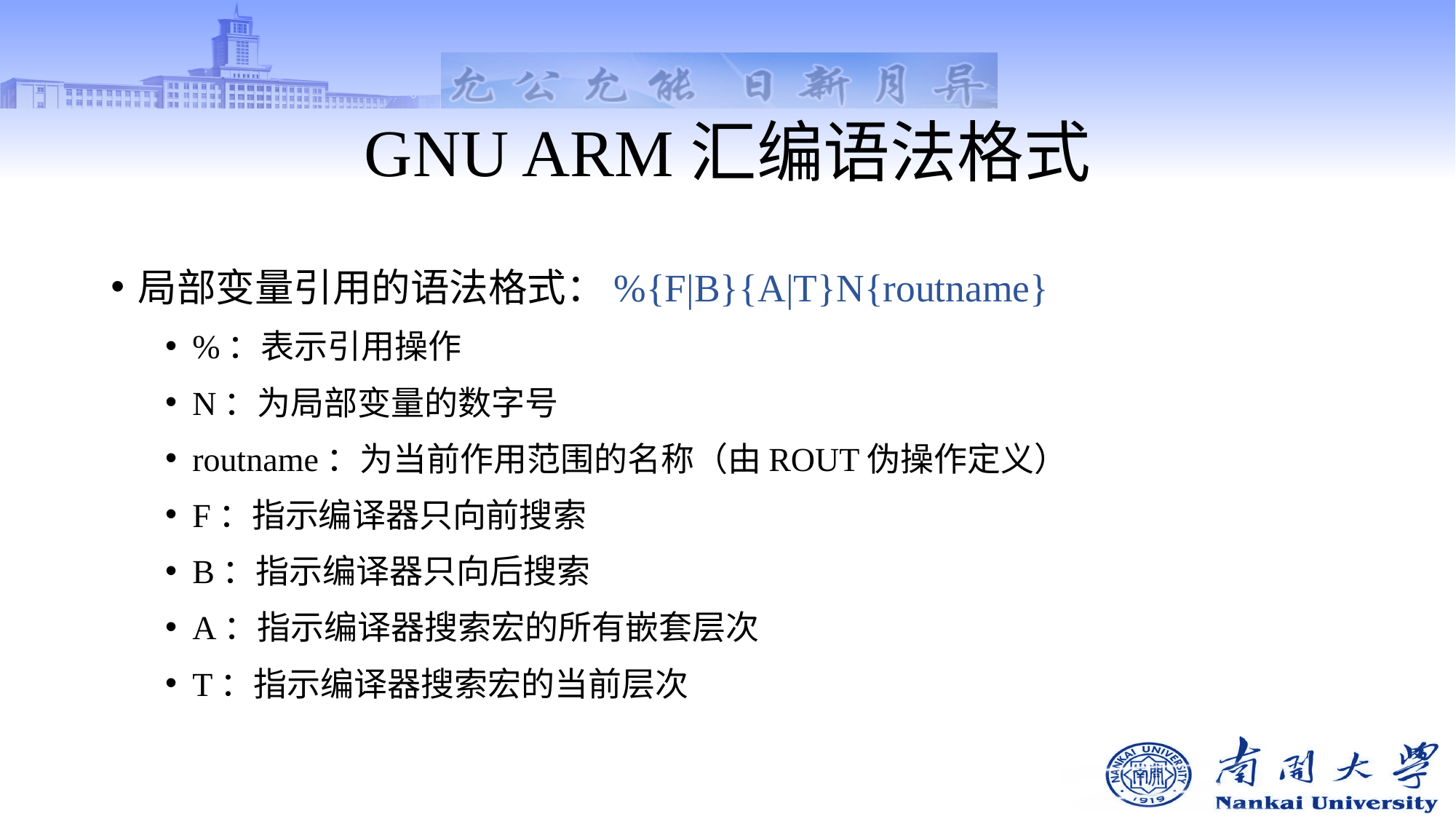

# GNU ARM汇编语法格式
局部变量引用的语法格式：%{F|B}{A|T}N{routname}
%：表示引用操作
N：为局部变量的数字号
routname：为当前作用范围的名称（由ROUT伪操作定义）
F：指示编译器只向前搜索
B：指示编译器只向后搜索
A：指示编译器搜索宏的所有嵌套层次
T：指示编译器搜索宏的当前层次